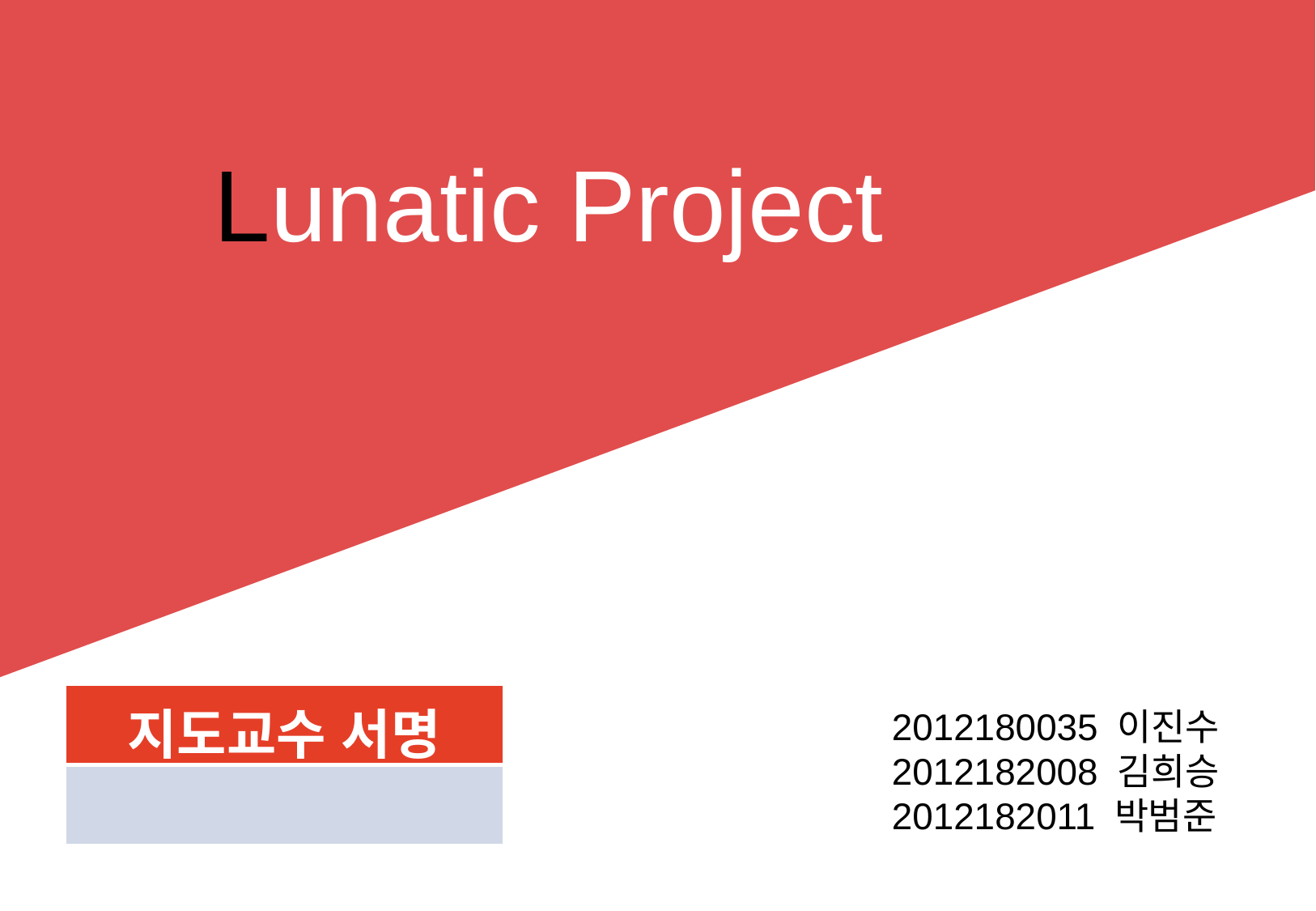

Lunatic Project
| 지도교수 서명 |
| --- |
|  |
2012180035 이진수
2012182008 김희승
2012182011 박범준